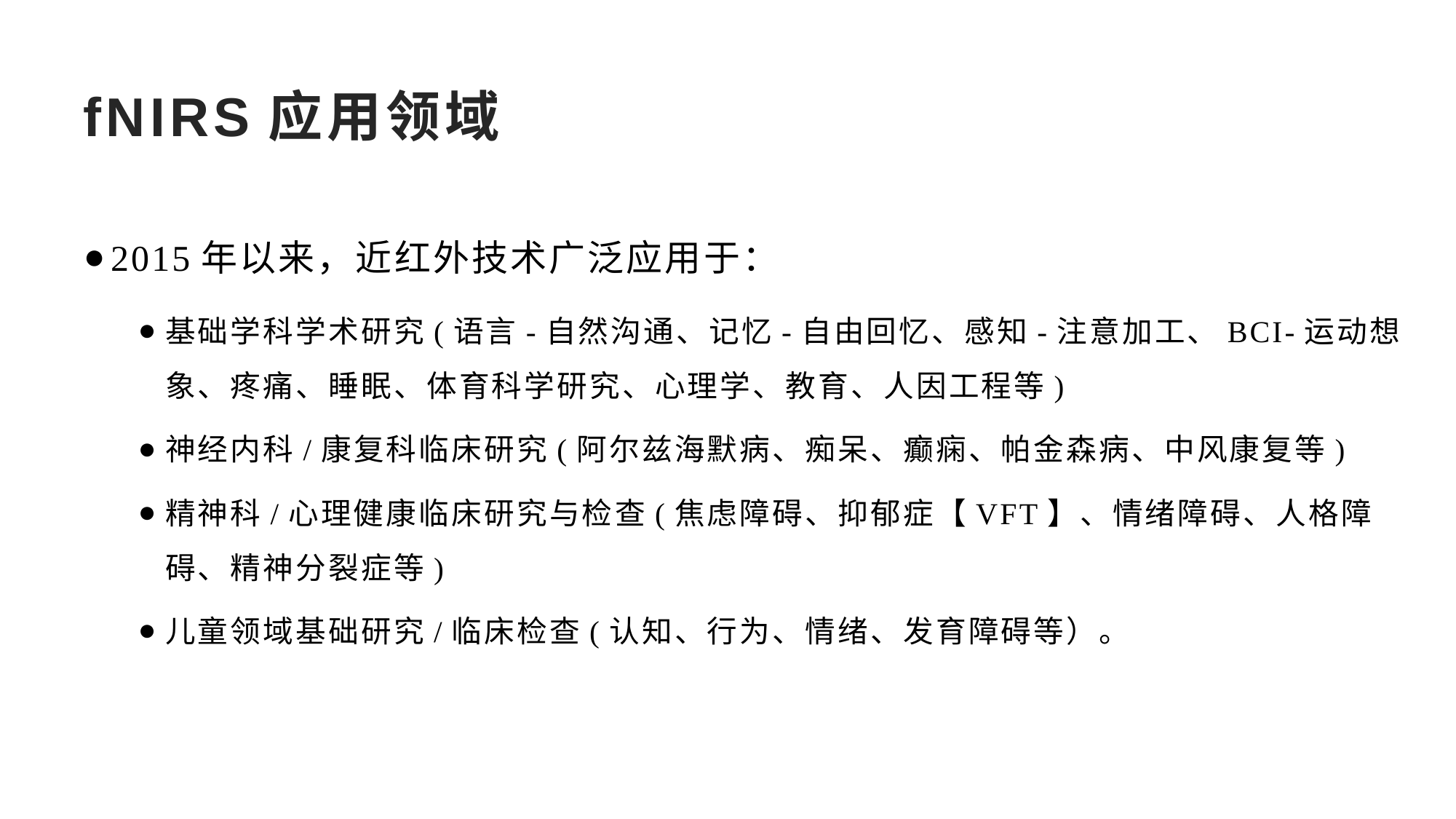

# fNIRS应用领域
2015年以来，近红外技术广泛应用于：
基础学科学术研究(语言-自然沟通、记忆-自由回忆、感知-注意加工、BCI-运动想象、疼痛、睡眠、体育科学研究、心理学、教育、人因工程等)
神经内科/康复科临床研究(阿尔兹海默病、痴呆、癫痫、帕金森病、中风康复等)
精神科/心理健康临床研究与检查(焦虑障碍、抑郁症【VFT】、情绪障碍、人格障碍、精神分裂症等)
儿童领域基础研究/临床检查(认知、行为、情绪、发育障碍等）。